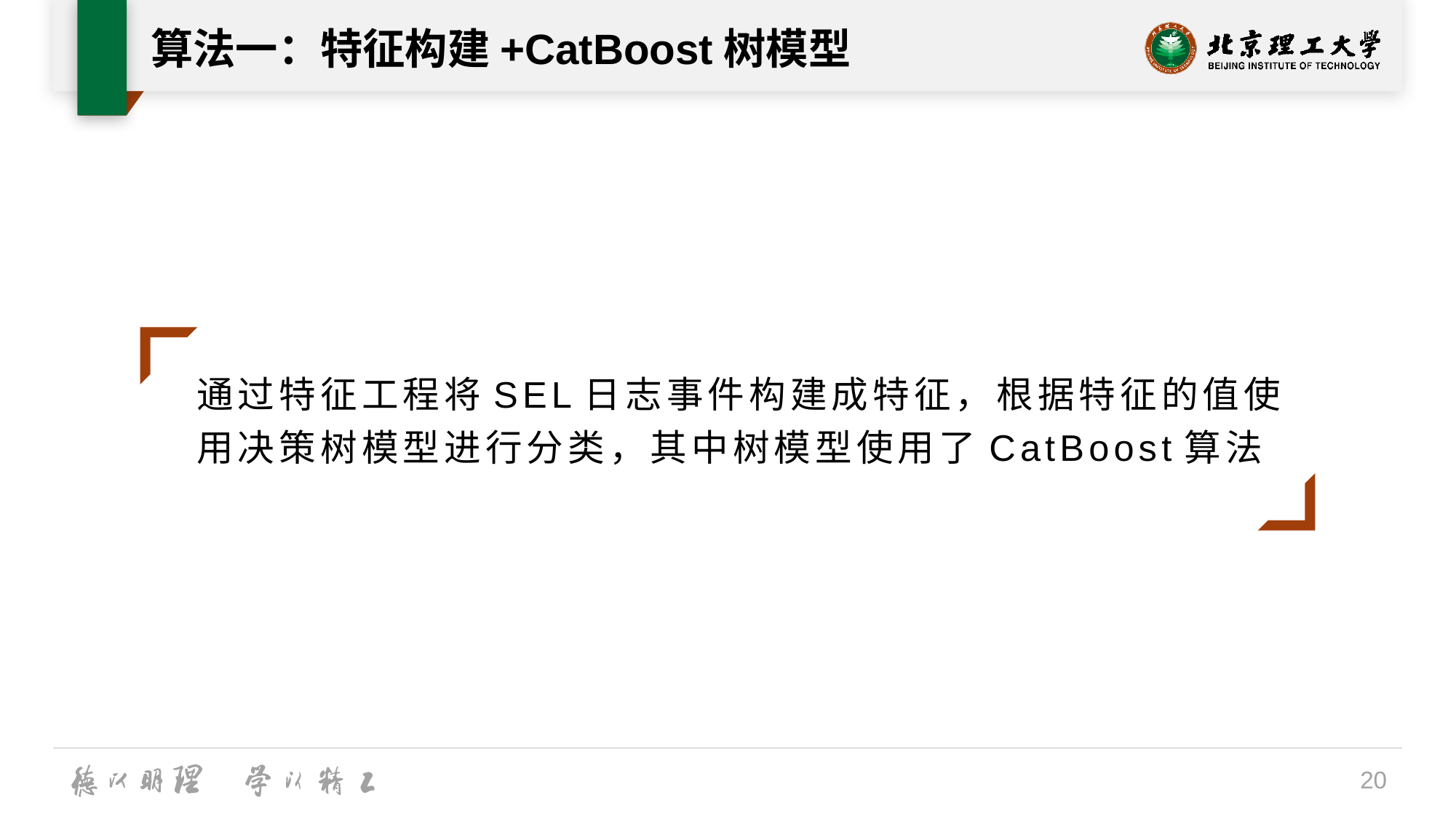

# 算法一：特征构建+CatBoost树模型

通过特征工程将SEL日志事件构建成特征，根据特征的值使用决策树模型进行分类，其中树模型使用了CatBoost算法